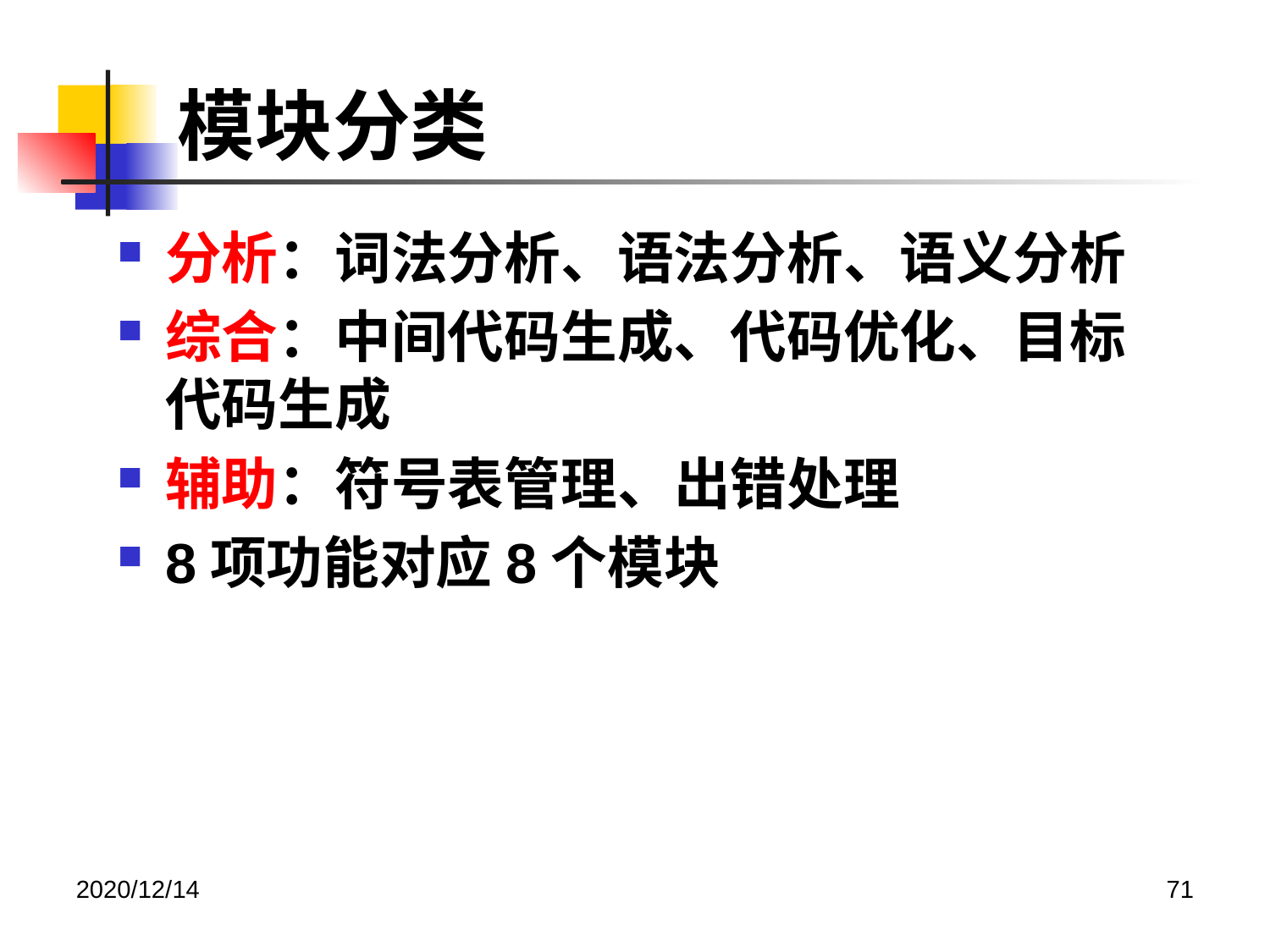

模块分类
分析：词法分析、语法分析、语义分析
综合：中间代码生成、代码优化、目标代码生成
辅助：符号表管理、出错处理
8项功能对应8个模块
2020/12/14
71